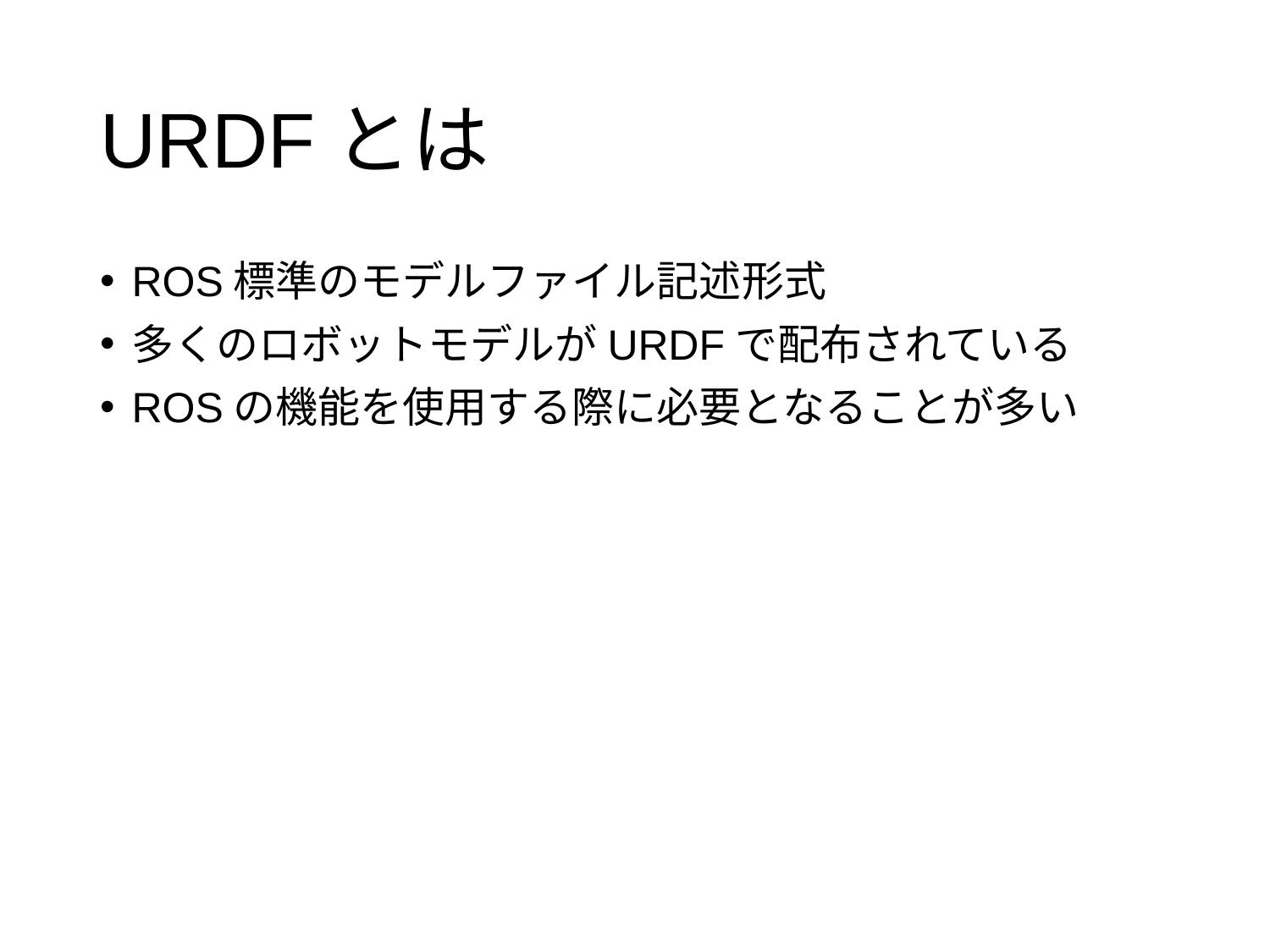

# URDFとは
ROS標準のモデルファイル記述形式
多くのロボットモデルがURDFで配布されている
ROSの機能を使用する際に必要となることが多い